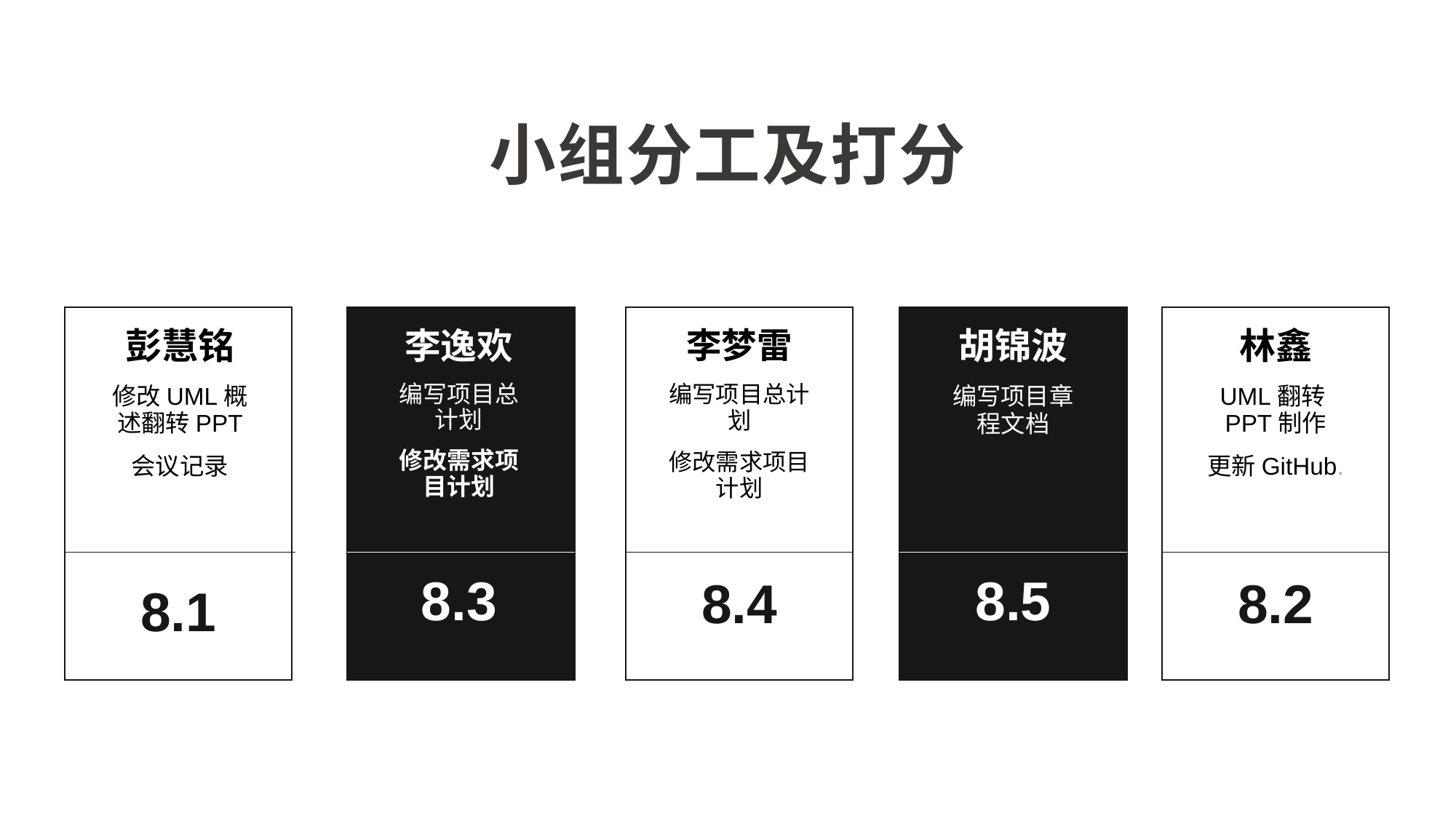

小组分工及打分

v

v

彭慧铭
修改UML概述翻转PPT
会议记录
李梦雷
编写项目总计划
修改需求项目计划
胡锦波
编写项目章程文档
林鑫
UML翻转PPT制作
更新GitHub.
李逸欢
编写项目总计划
修改需求项目计划
8.3
8.5
8.4
8.2
8.1